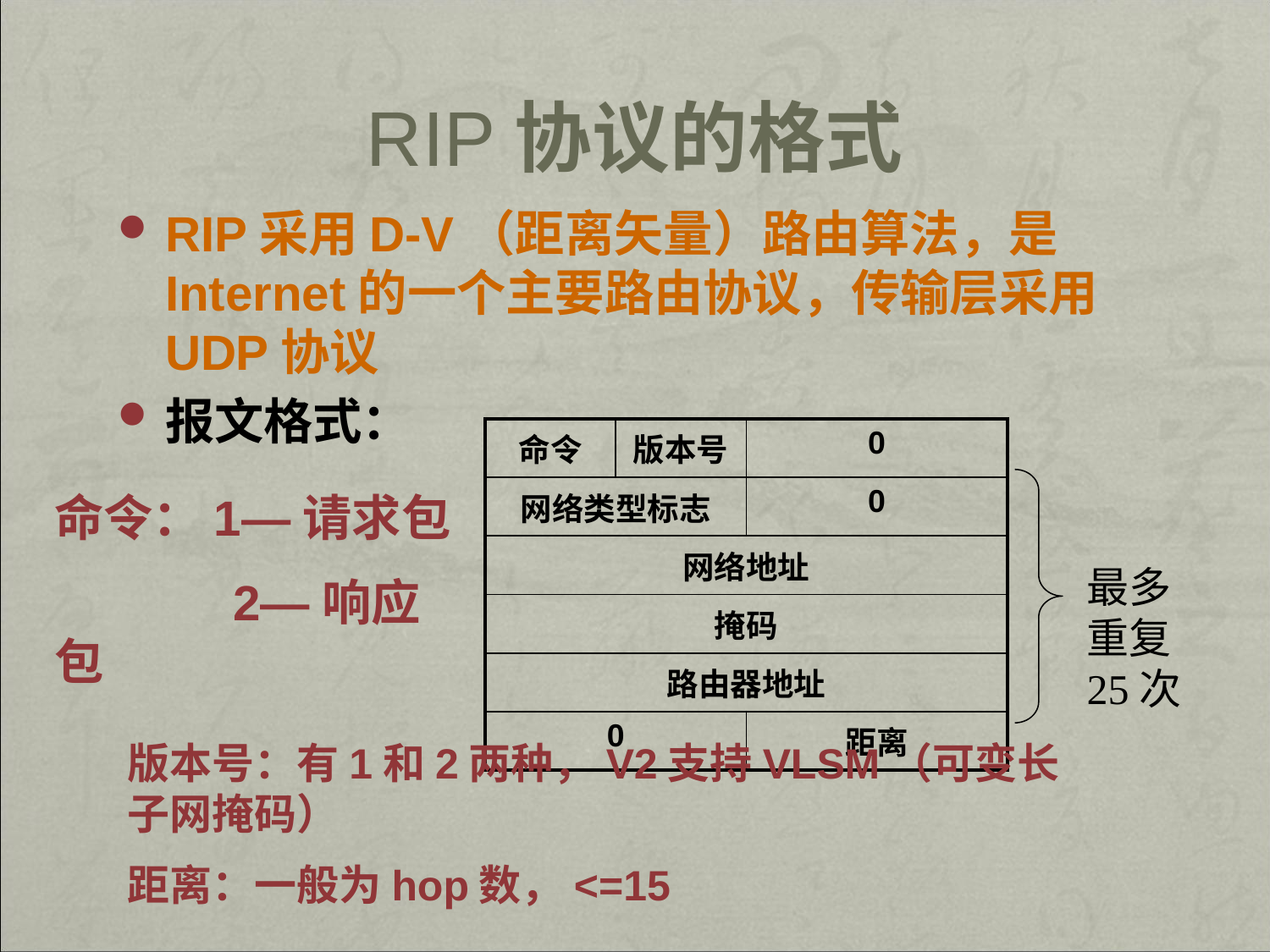

RIP协议的格式
RIP采用D-V（距离矢量）路由算法，是Internet的一个主要路由协议，传输层采用UDP协议
报文格式：
| 命令 | 版本号 | 0 |
| --- | --- | --- |
| 网络类型标志 |  | 0 |
| 网络地址 |  |  |
| 掩码 |  |  |
| 路由器地址 |  |  |
| 0 |  | 距离 |

命令：1—请求包
             2—响应包
最多重复25次
版本号：有1和2两种，V2支持VLSM（可变长子网掩码）
距离：一般为hop数，<=15